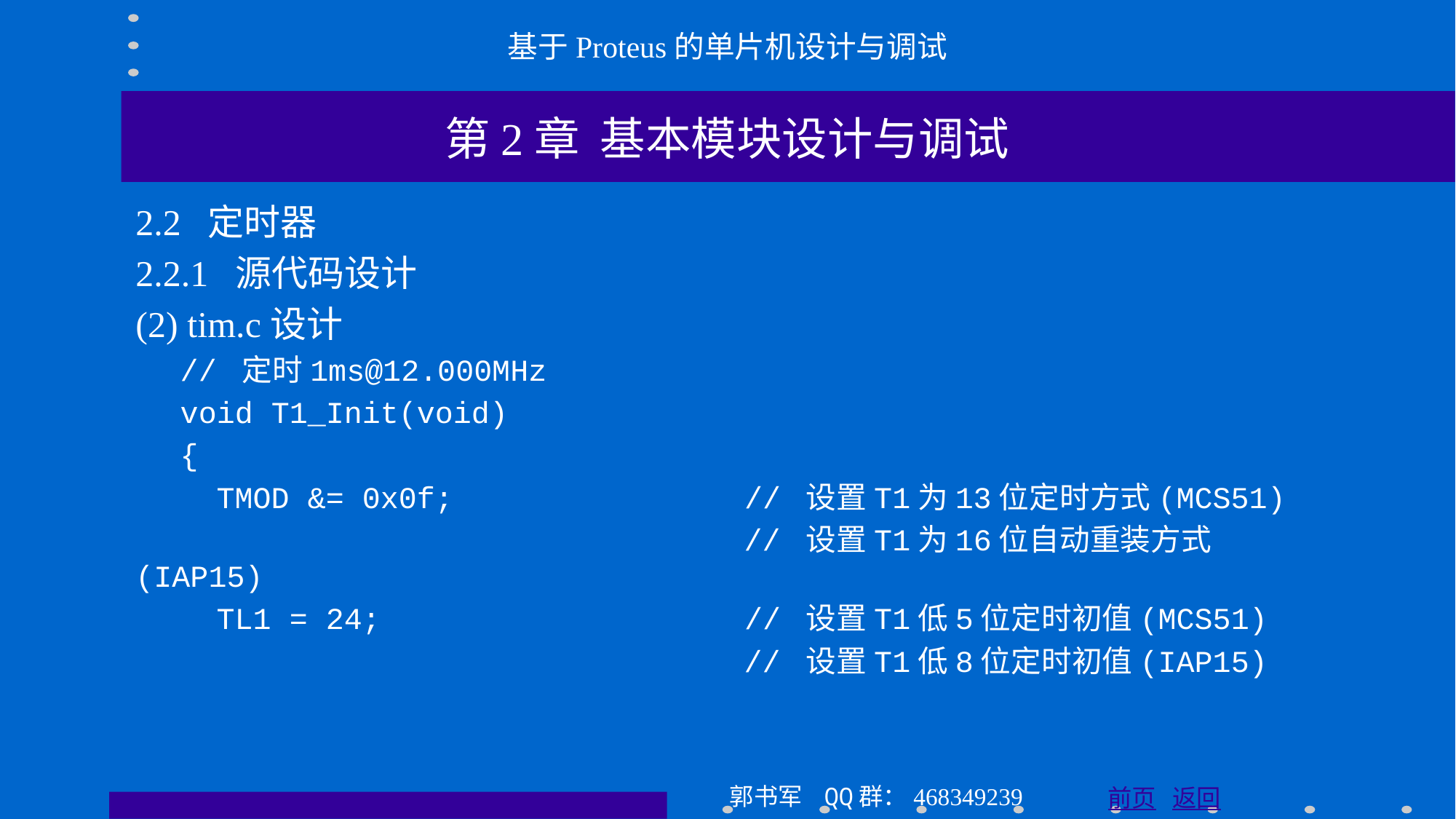

基于Proteus的单片机设计与调试
第2章  基本模块设计与调试
2.2  定时器
2.2.1  源代码设计
(2) tim.c设计
// 定时1ms@12.000MHz
void T1_Init(void)
{
  TMOD &= 0x0f;                // 设置T1为13位定时方式(MCS51)
                               // 设置T1为16位自动重装方式(IAP15)
  TL1 = 24;                    // 设置T1低5位定时初值(MCS51)
                               // 设置T1低8位定时初值(IAP15)

郭书军   QQ群：468349239
前页   返回